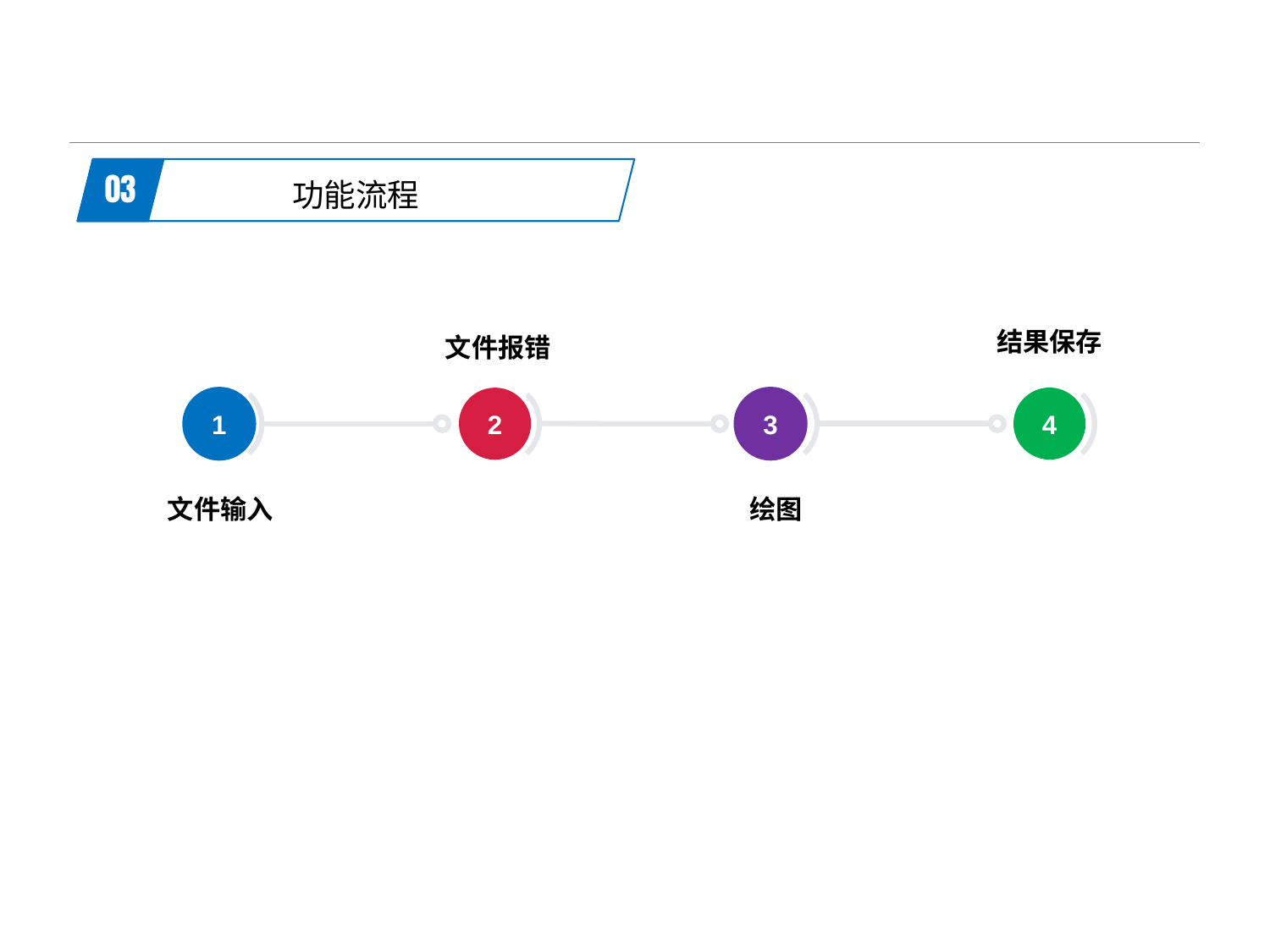

03
功能流程
结果保存
文件报错

3
2
1

绘图

文件输入
4